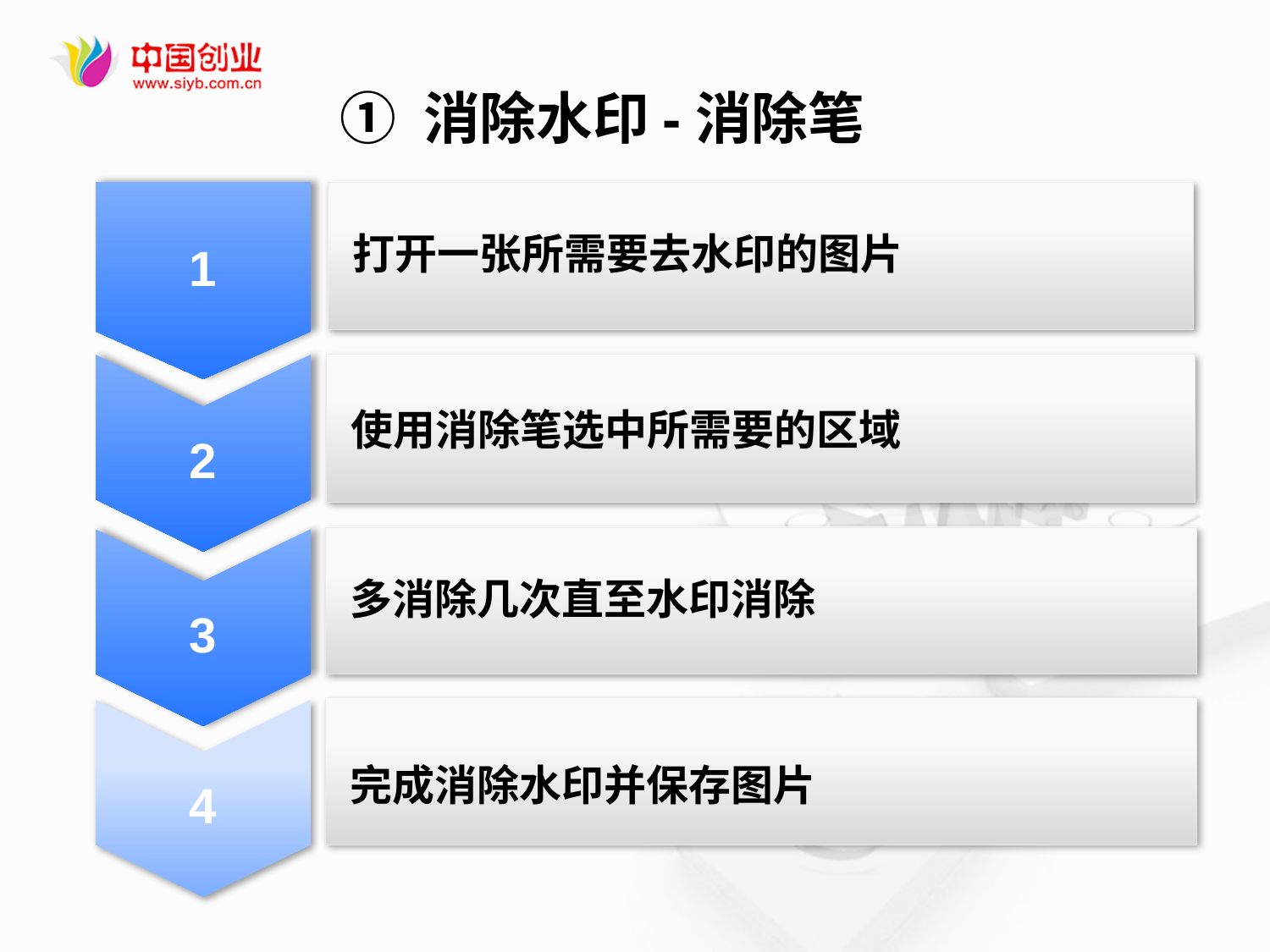

① 消除水印-消除笔
1
打开一张所需要去水印的图片

2
使用消除笔选中所需要的区域
多消除几次直至水印消除

3
完成消除水印并保存图片
4